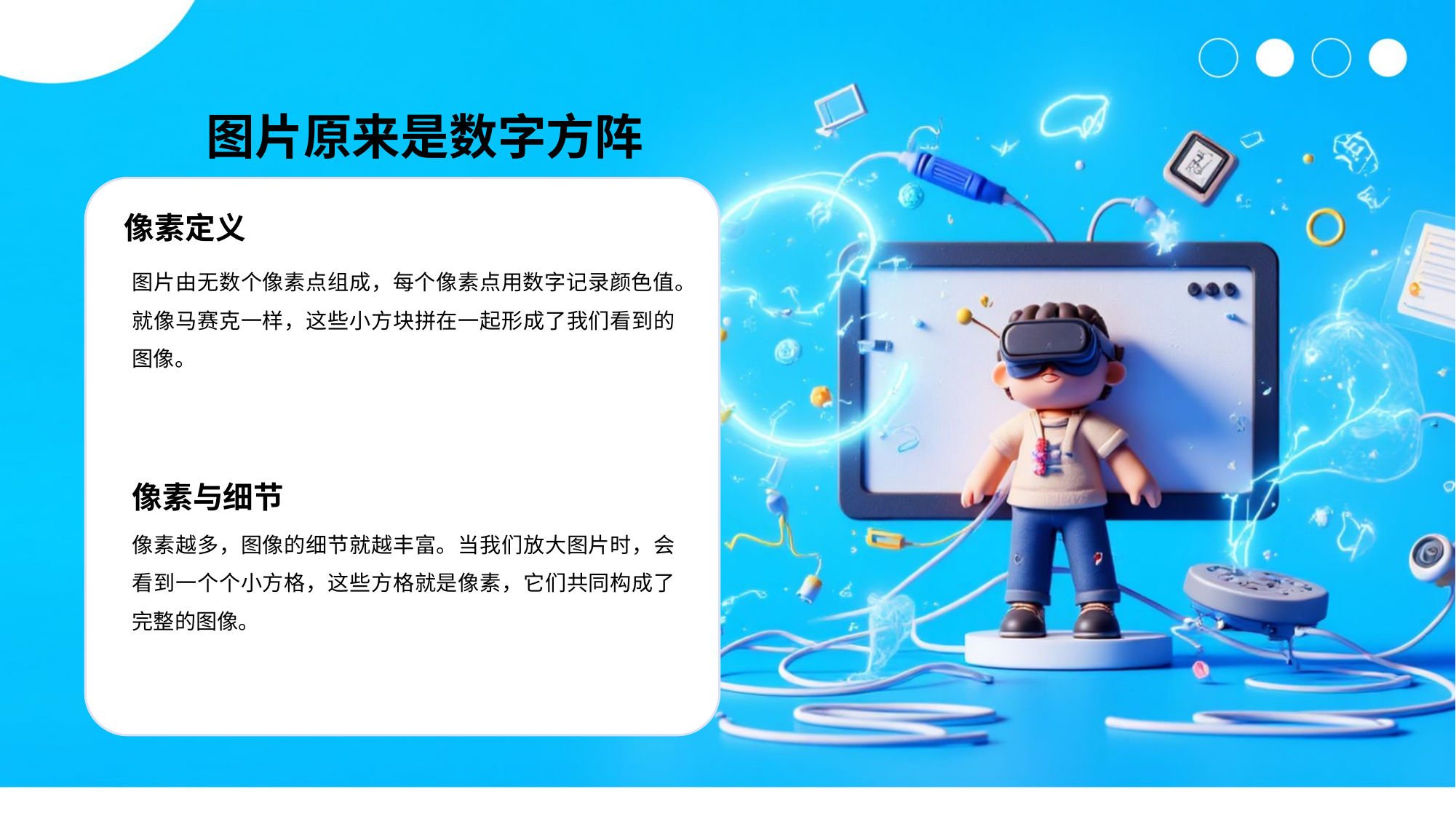

图片原来是数字方阵

像素定义
图片由无数个像素点组成，每个像素点用数字记录颜色值。就像马赛克一样，这些小方块拼在一起形成了我们看到的图像。
像素与细节
像素越多，图像的细节就越丰富。当我们放大图片时，会看到一个个小方格，这些方格就是像素，它们共同构成了完整的图像。